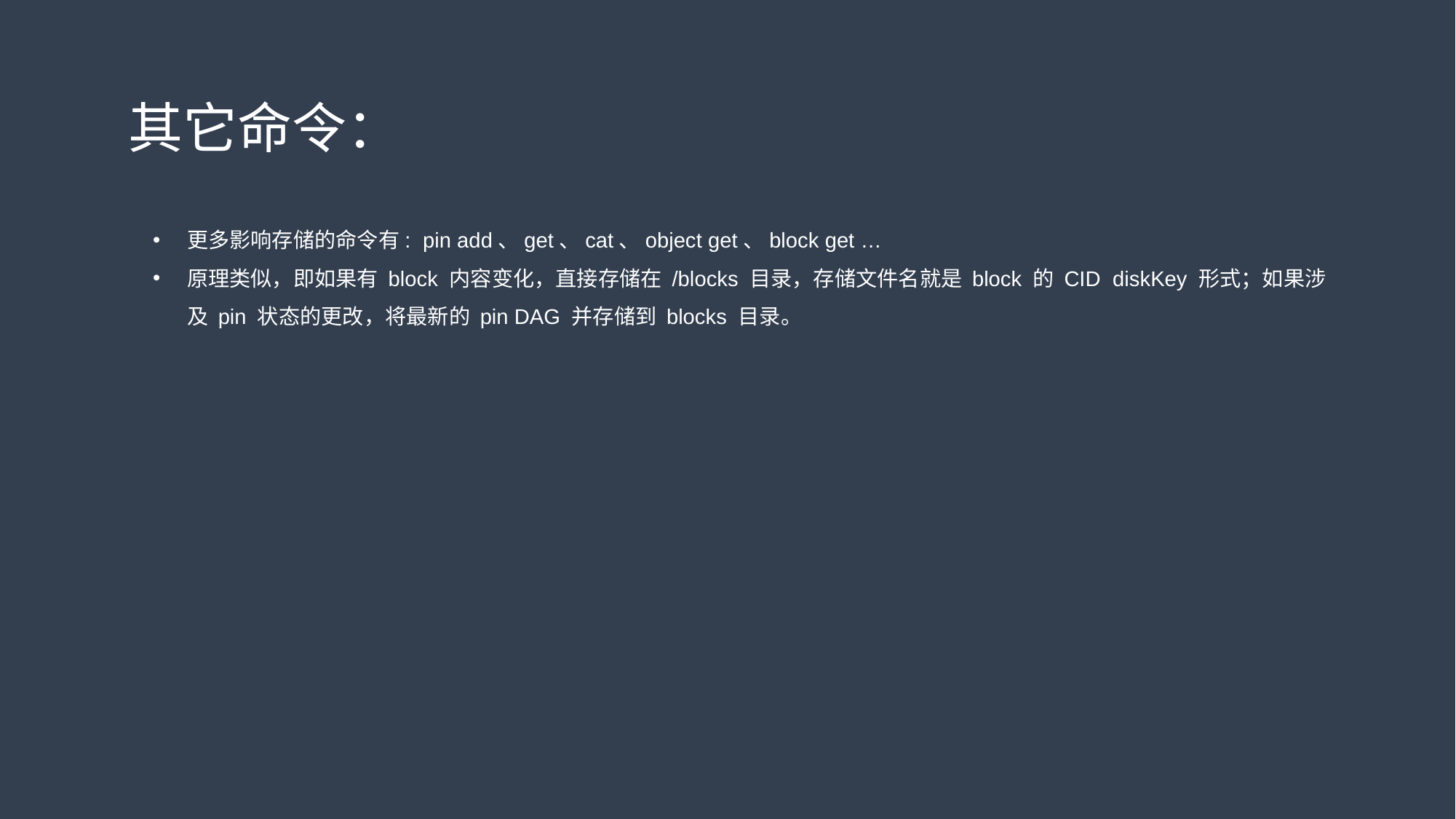

其它命令：
更多影响存储的命令有:  pin add、get、cat、object get、block get …
原理类似，即如果有 block 内容变化，直接存储在 /blocks 目录，存储文件名就是 block 的 CID  diskKey 形式；如果涉及 pin 状态的更改，将最新的 pin DAG 并存储到 blocks 目录。